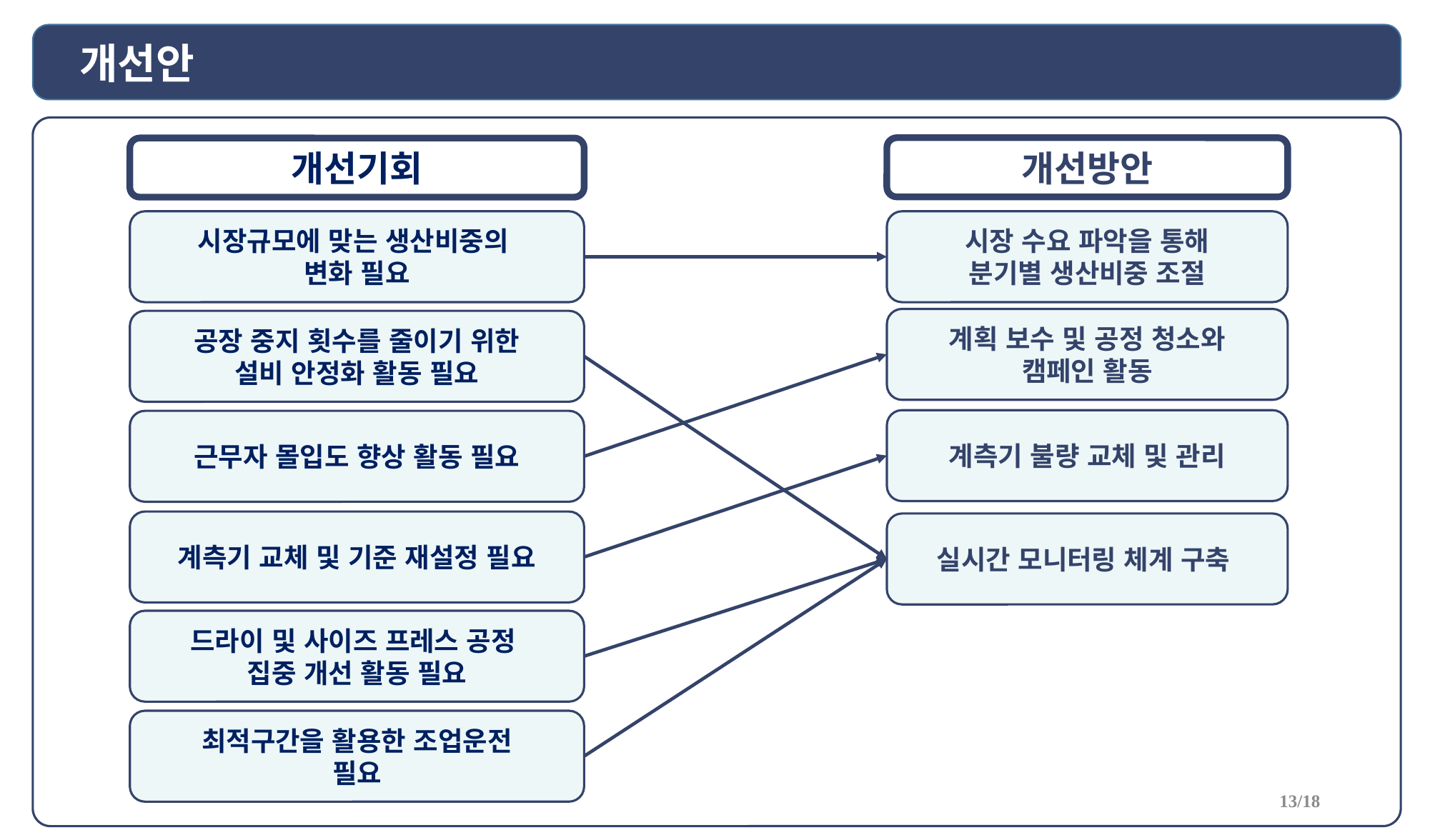

개선안

개선방안
개선기회
시장규모에 맞는 생산비중의
변화 필요
시장 수요 파악을 통해
분기별 생산비중 조절
계획 보수 및 공정 청소와
캠페인 활동
공장 중지 횟수를 줄이기 위한
설비 안정화 활동 필요
계측기 불량 교체 및 관리
근무자 몰입도 향상 활동 필요
계측기 교체 및 기준 재설정 필요
실시간 모니터링 체계 구축
드라이 및 사이즈 프레스 공정
집중 개선 활동 필요
최적구간을 활용한 조업운전
필요
13/18